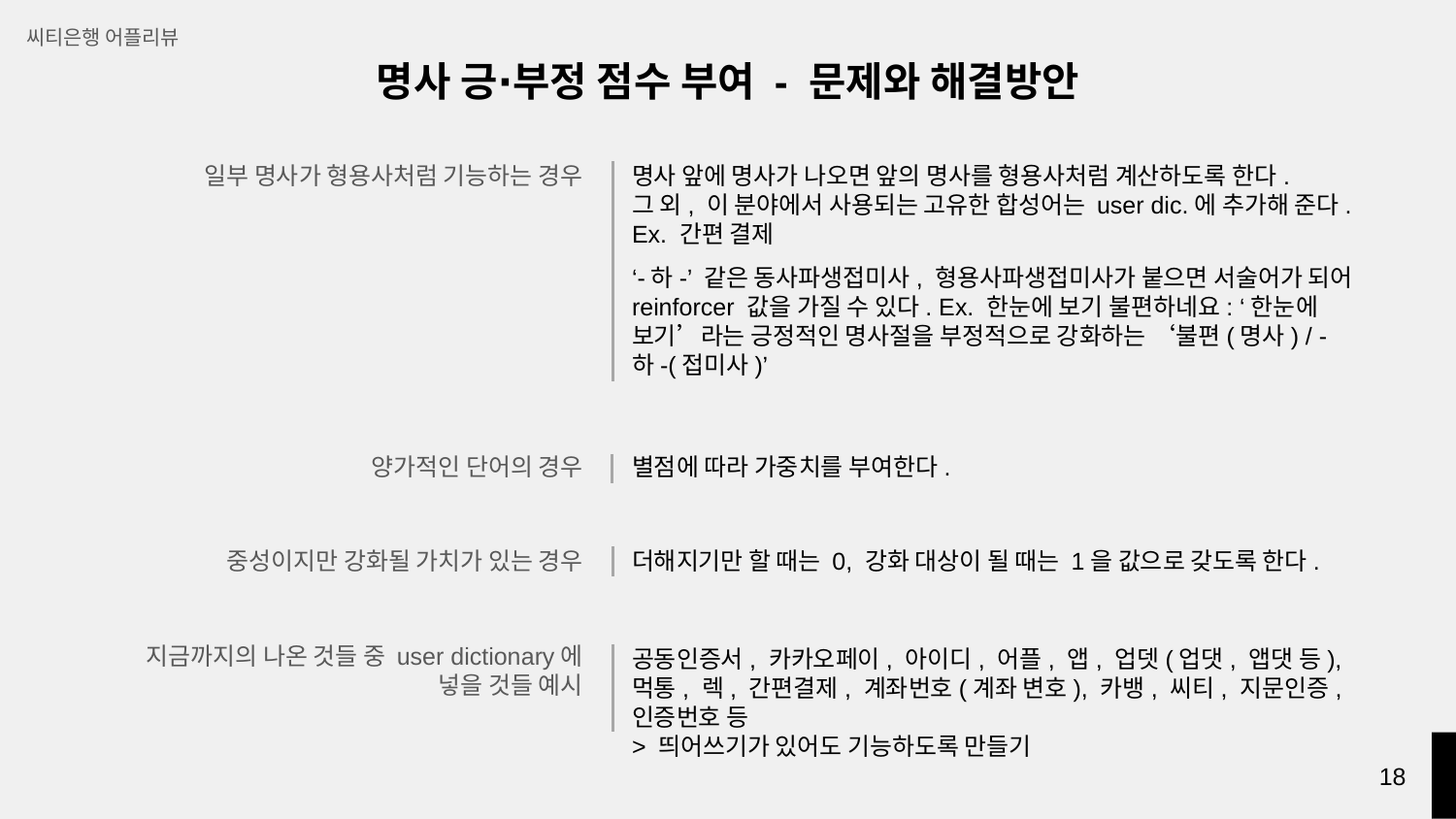

씨티은행 어플리뷰
명사 긍⋅부정 점수 부여 - 문제와 해결방안
일부 명사가 형용사처럼 기능하는 경우
명사 앞에 명사가 나오면 앞의 명사를 형용사처럼 계산하도록 한다.
그 외, 이 분야에서 사용되는 고유한 합성어는 user dic.에 추가해 준다. Ex. 간편 결제

‘-하-’ 같은 동사파생접미사, 형용사파생접미사가 붙으면 서술어가 되어 reinforcer 값을 가질 수 있다. Ex. 한눈에 보기 불편하네요: ‘한눈에 보기’라는 긍정적인 명사절을 부정적으로 강화하는 ‘불편(명사) / -하-(접미사)’
양가적인 단어의 경우
별점에 따라 가중치를 부여한다.
중성이지만 강화될 가치가 있는 경우
더해지기만 할 때는 0, 강화 대상이 될 때는 1을 값으로 갖도록 한다.
지금까지의 나온 것들 중 user dictionary에 넣을 것들 예시
공동인증서, 카카오페이, 아이디, 어플, 앱, 업뎃(업댓, 앱댓 등), 먹통, 렉, 간편결제, 계좌번호(계좌 변호), 카뱅, 씨티, 지문인증, 인증번호 등
> 띄어쓰기가 있어도 기능하도록 만들기
18